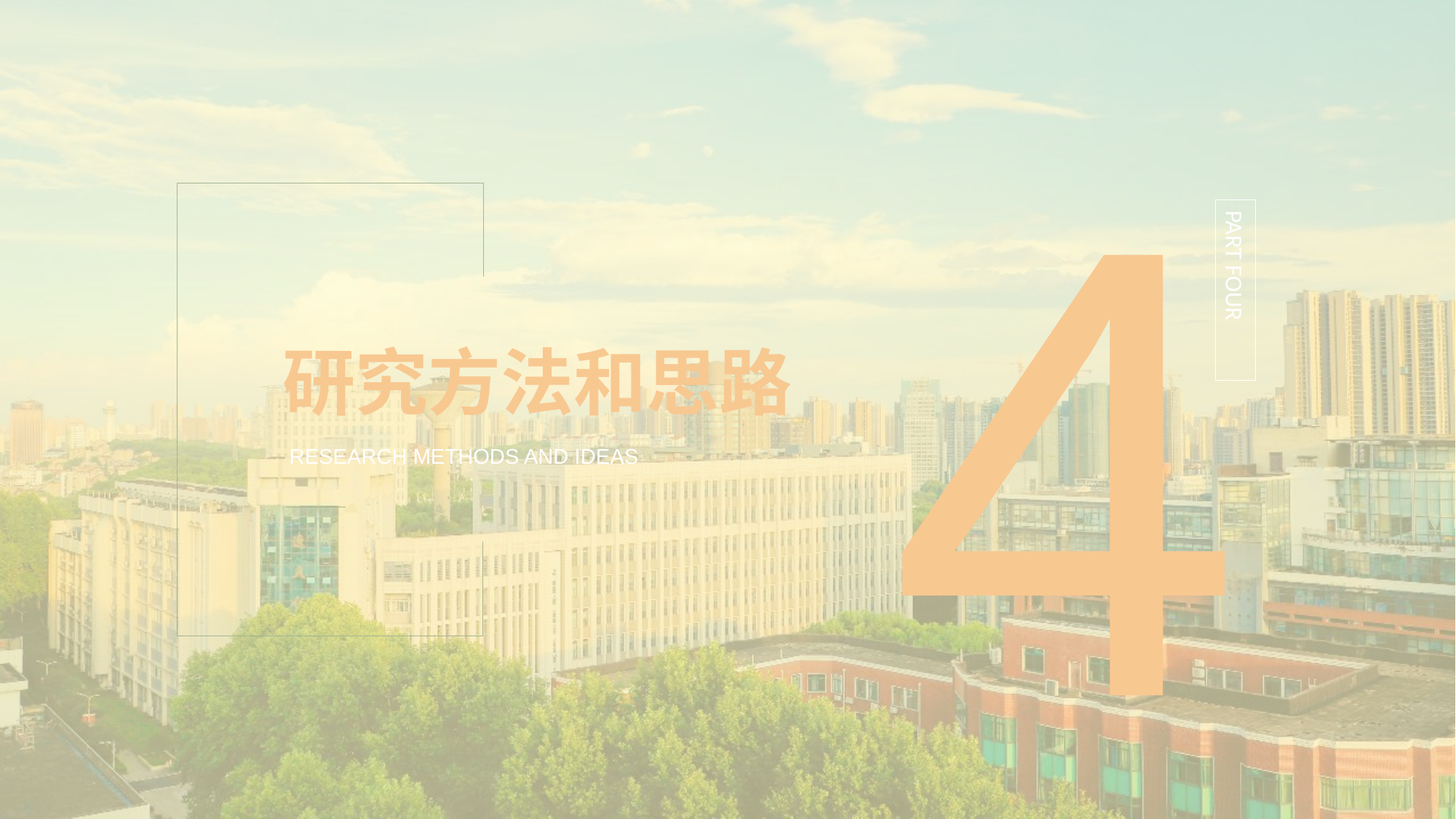

4
PART FOUR
研究方法和思路
RESEARCH METHODS AND IDEAS
15